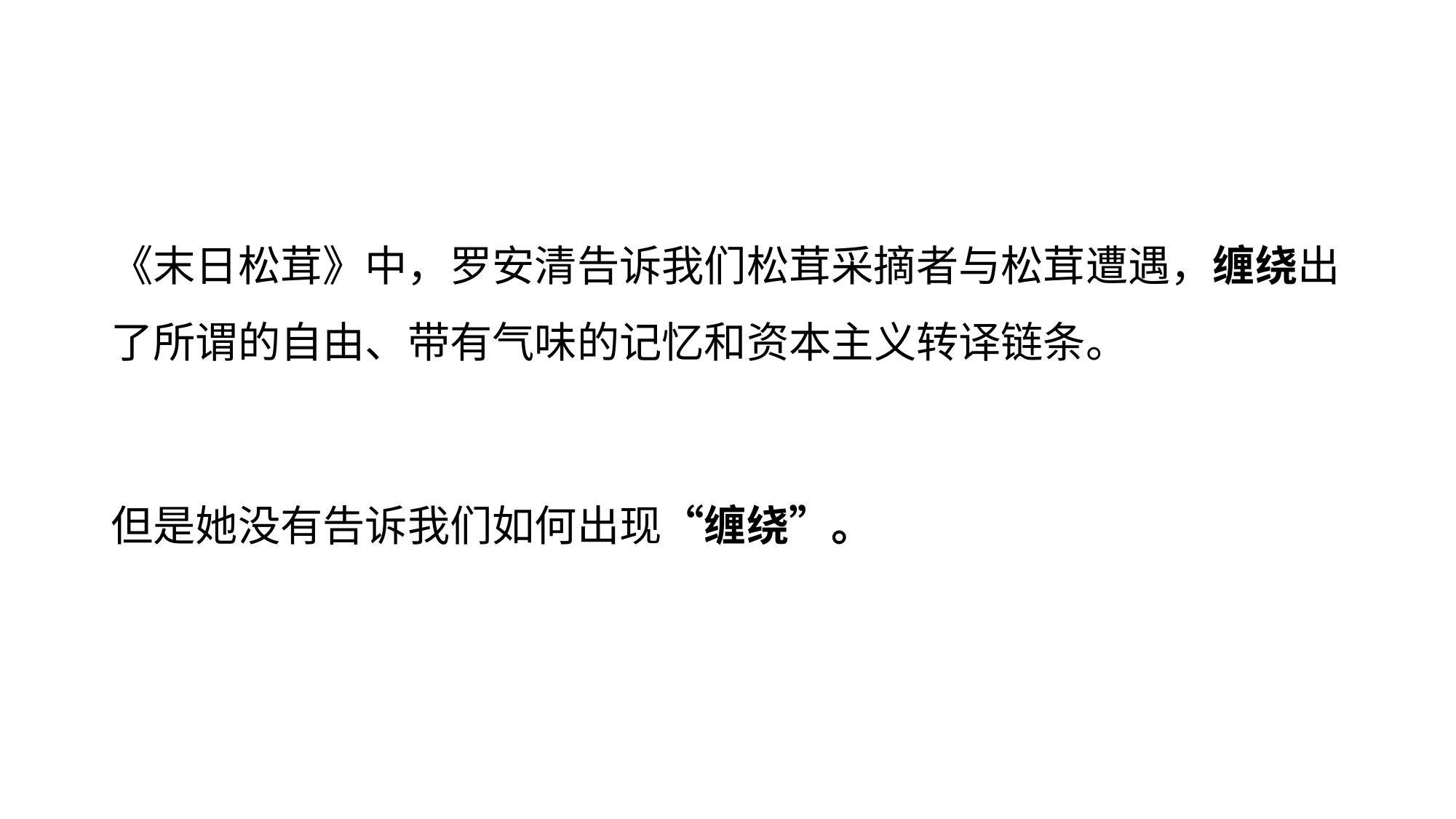

《末日松茸》中，罗安清告诉我们松茸采摘者与松茸遭遇，缠绕出了所谓的自由、带有气味的记忆和资本主义转译链条。

但是她没有告诉我们如何出现“缠绕”。